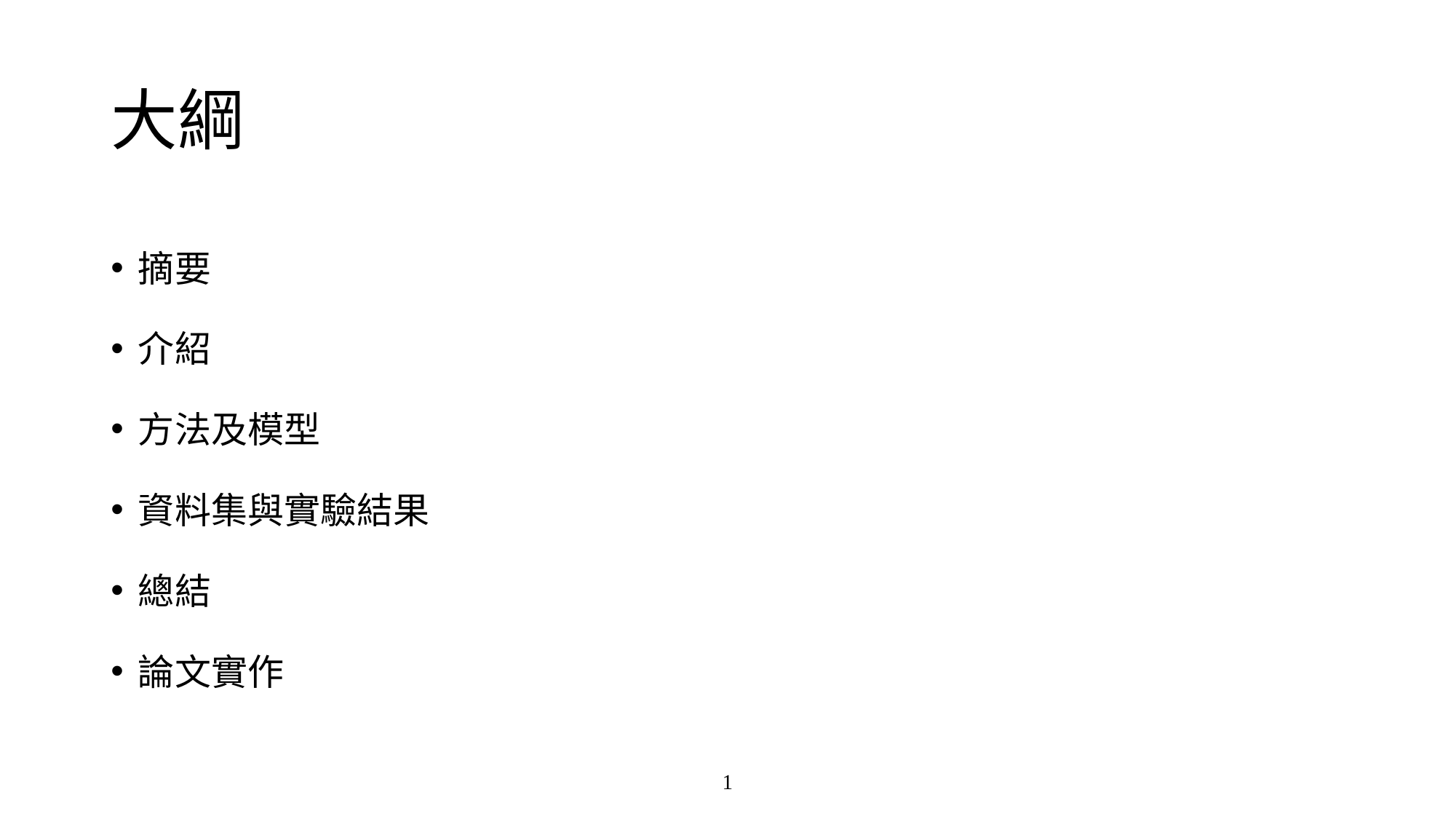

# 大綱
摘要
介紹
方法及模型
資料集與實驗結果
總結
論文實作
1